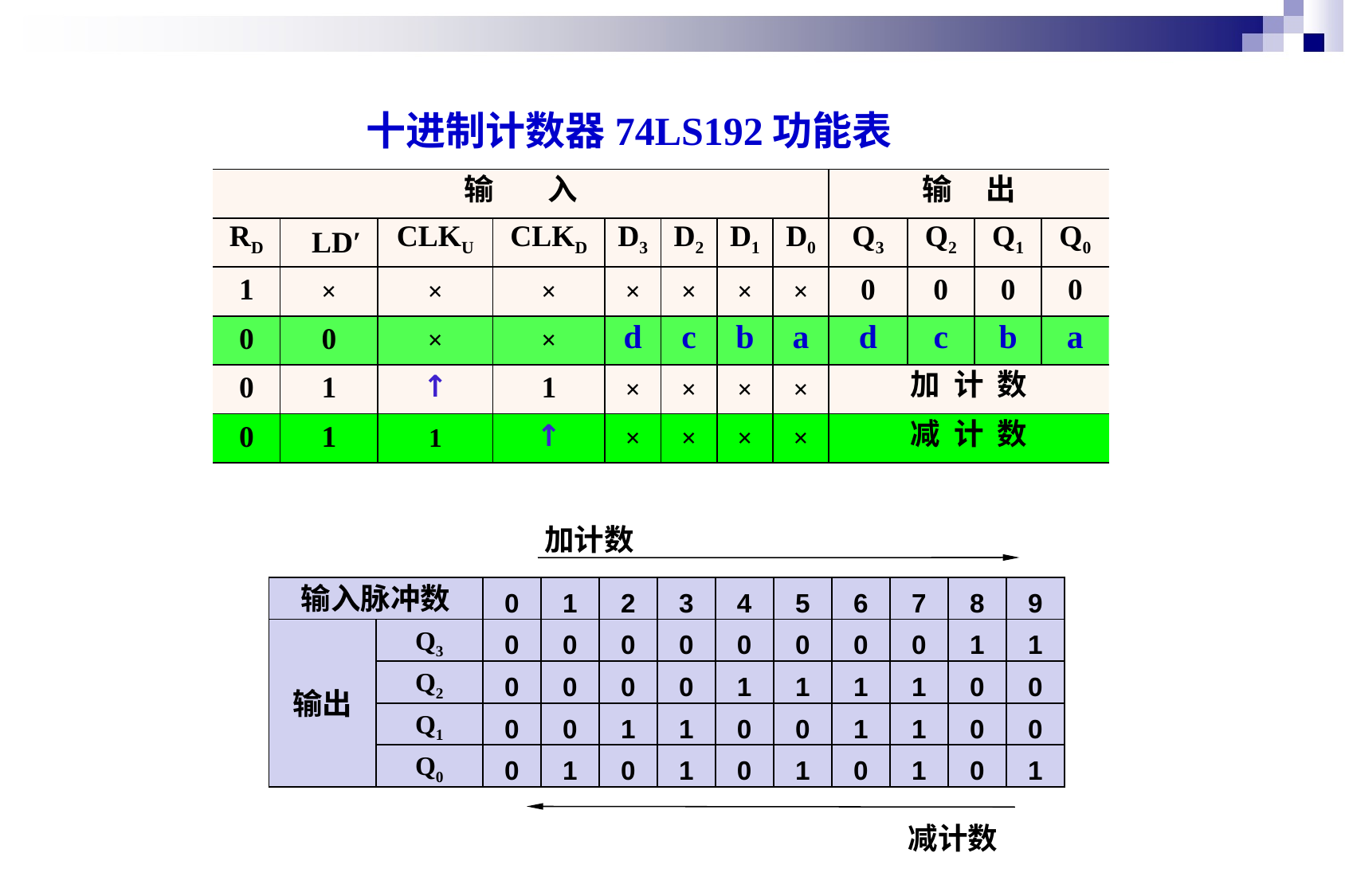

十进制计数器74LS192功能表
| 输 入 |  |  |  |  |  |  |  | 输 出 |  |  |  |
| --- | --- | --- | --- | --- | --- | --- | --- | --- | --- | --- | --- |
| RD | LD′ | CLKU | CLKD | D3 | D2 | D1 | D0 | Q3 | Q2 | Q1 | Q0 |
| 1 | × | × | × | × | × | × | × | 0 | 0 | 0 | 0 |
| 0 | 0 | × | × | d | c | b | a | d | c | b | a |
| 0 | 1 | ↑ | 1 | × | × | × | × | 加 计 数 |  |  |  |
| 0 | 1 | 1 | ↑ | × | × | × | × | 减 计 数 |  |  |  |
     加计数

| 输入脉冲数 |  | 0 | 1 | 2 | 3 | 4 | 5 | 6 | 7 | 8 | 9 |
| --- | --- | --- | --- | --- | --- | --- | --- | --- | --- | --- | --- |
| 输出 | Q3 | 0 | 0 | 0 | 0 | 0 | 0 | 0 | 0 | 1 | 1 |
|  | Q2 | 0 | 0 | 0 | 0 | 1 | 1 | 1 | 1 | 0 | 0 |
|  | Q1 | 0 | 0 | 1 | 1 | 0 | 0 | 1 | 1 | 0 | 0 |
|  | Q0 | 0 | 1 | 0 | 1 | 0 | 1 | 0 | 1 | 0 | 1 |
 减计数